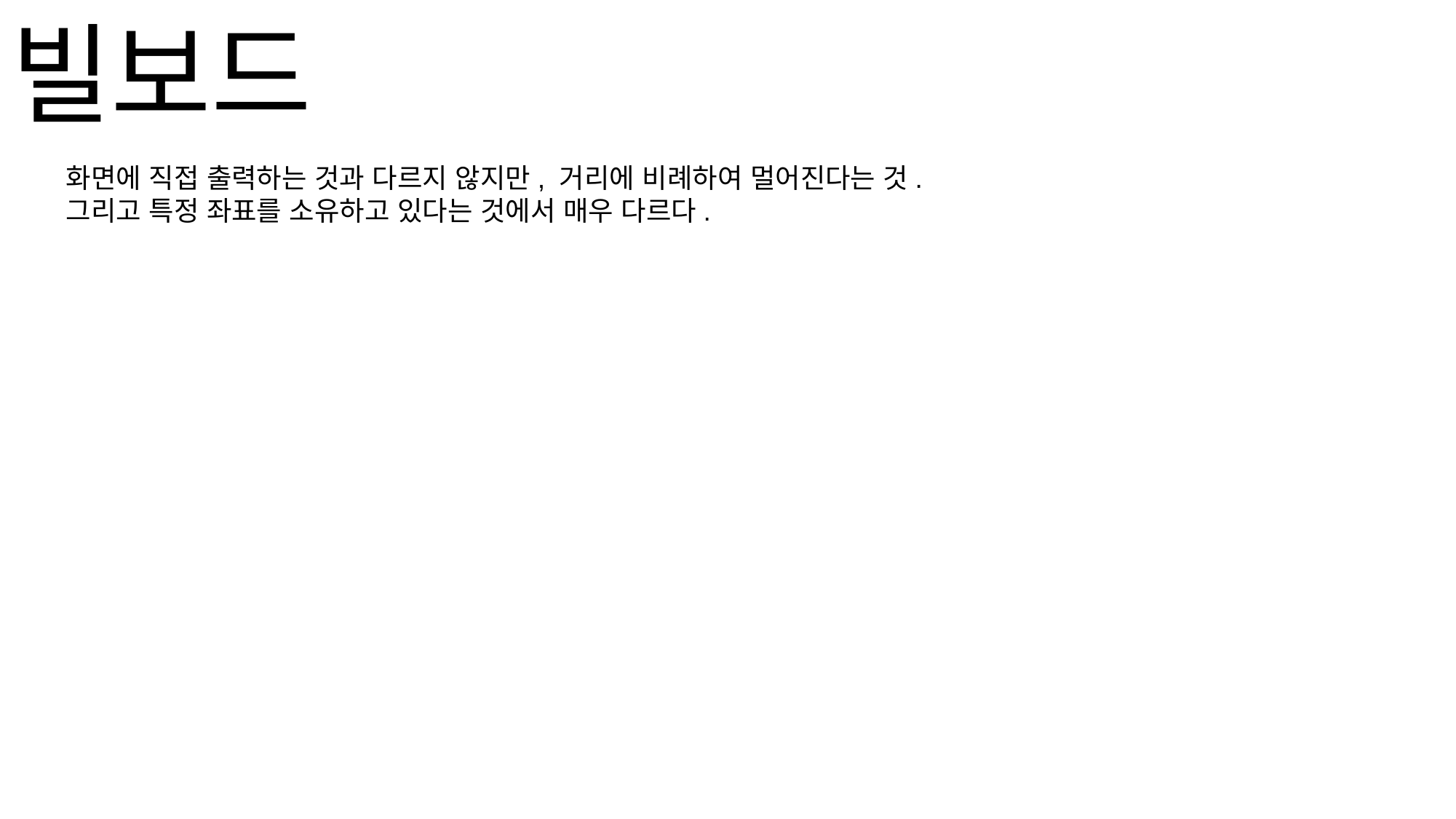

# 빌보드
화면에 직접 출력하는 것과 다르지 않지만, 거리에 비례하여 멀어진다는 것.
그리고 특정 좌표를 소유하고 있다는 것에서 매우 다르다.